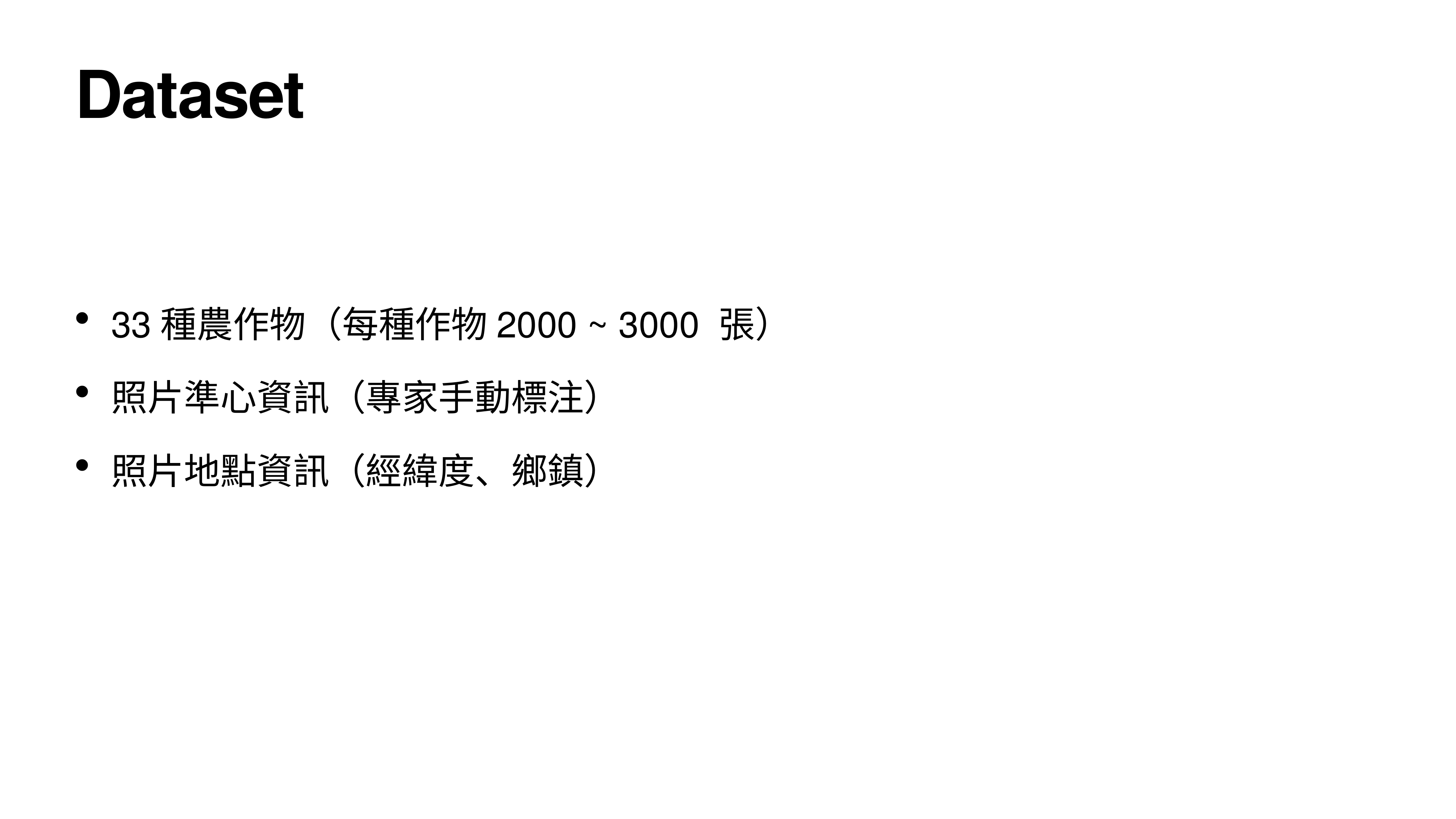

# Dataset
33種農作物（每種作物2000 ~ 3000 張）
照片準心資訊（專家手動標注）
照片地點資訊（經緯度、鄉鎮）